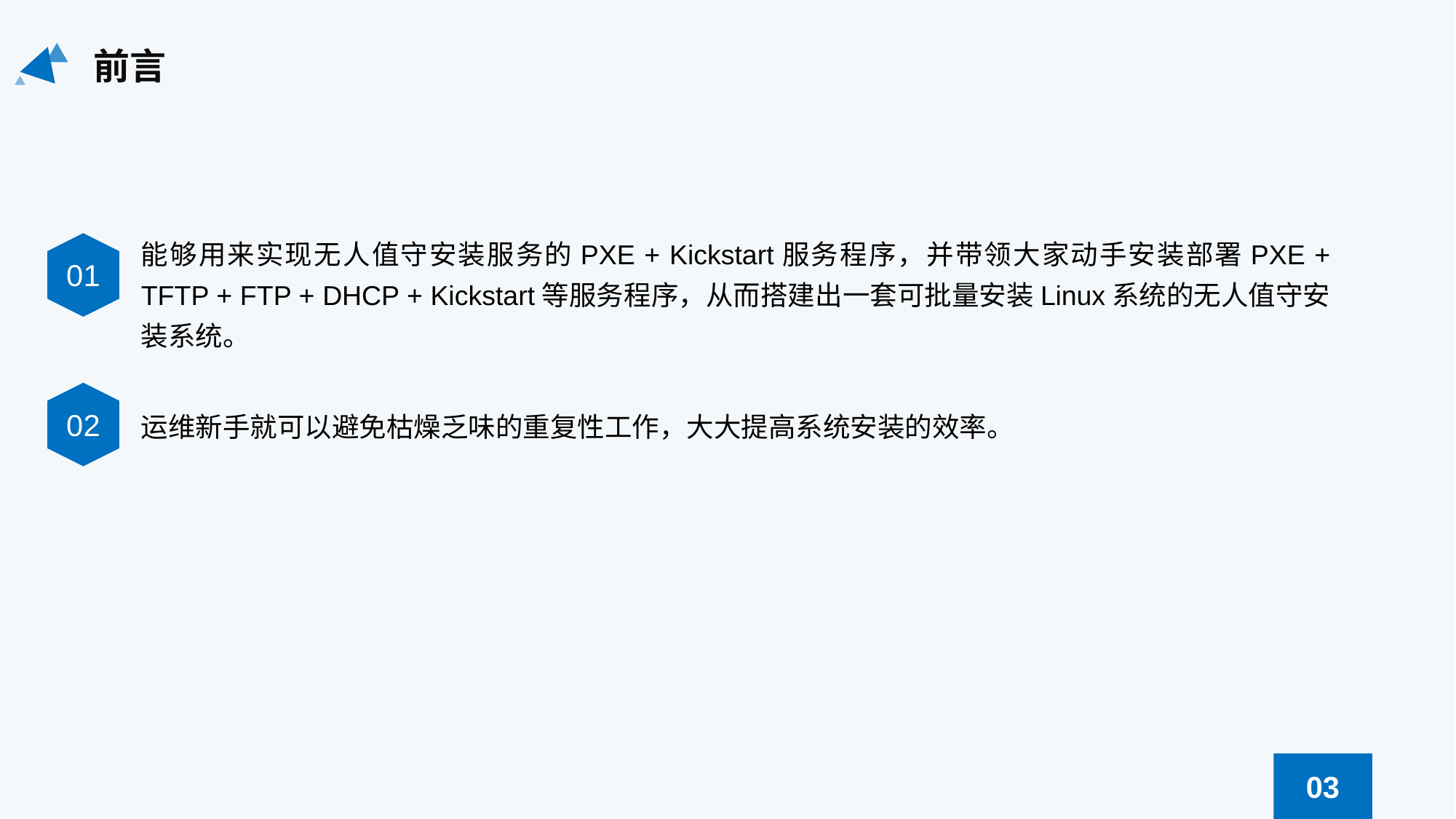

前言

能够用来实现无人值守安装服务的PXE + Kickstart服务程序，并带领大家动手安装部署PXE + TFTP + FTP + DHCP + Kickstart等服务程序，从而搭建出一套可批量安装Linux系统的无人值守安装系统。

01

02
运维新手就可以避免枯燥乏味的重复性工作，大大提高系统安装的效率。

03